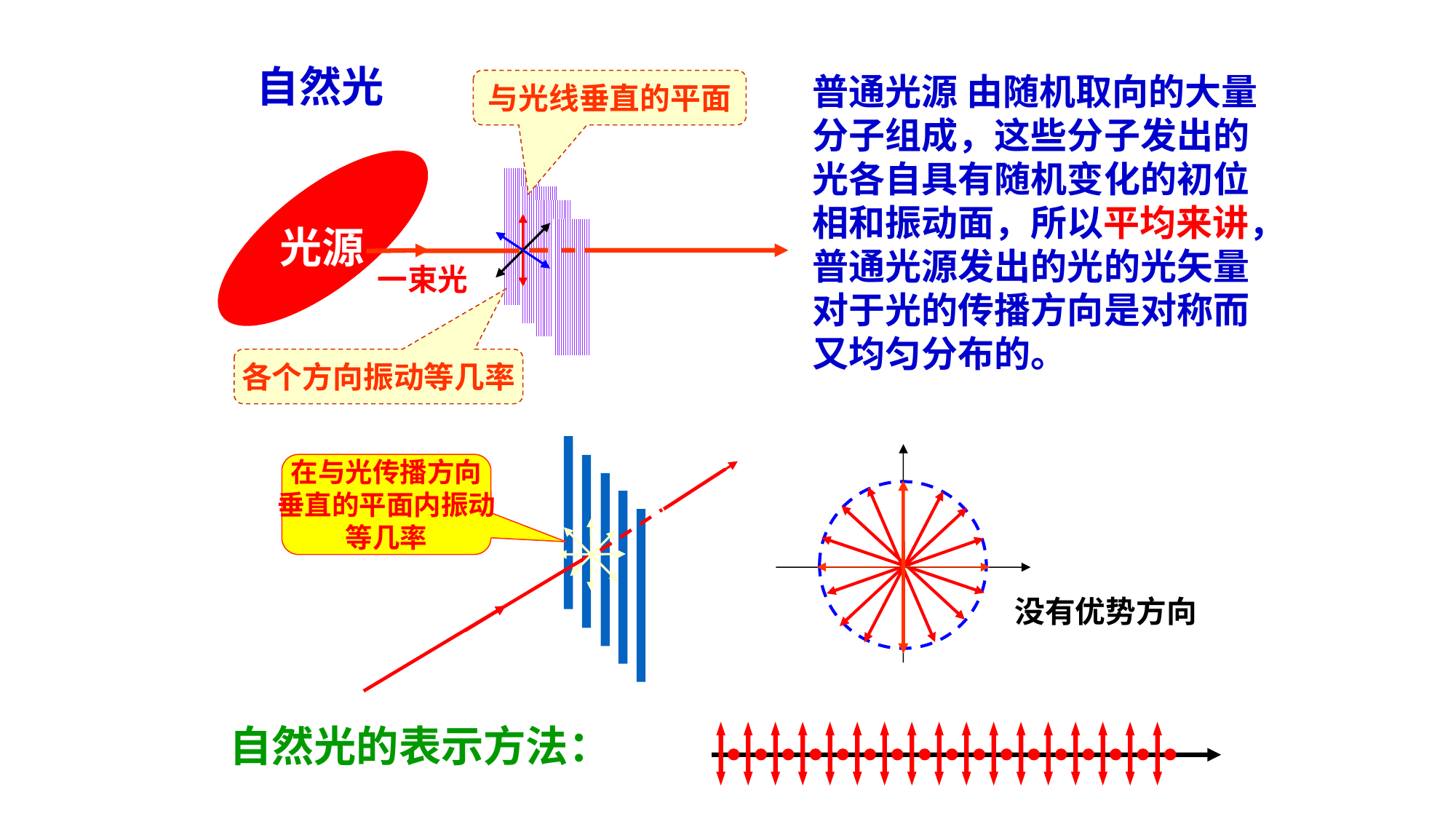

自然光
普通光源 由随机取向的大量分子组成，这些分子发出的光各自具有随机变化的初位相和振动面，所以平均来讲，普通光源发出的光的光矢量对于光的传播方向是对称而又均匀分布的。
与光线垂直的平面

各个方向振动等几率

光源

一束光

在与光传播方向
垂直的平面内振动
等几率

没有优势方向
自然光的表示方法：